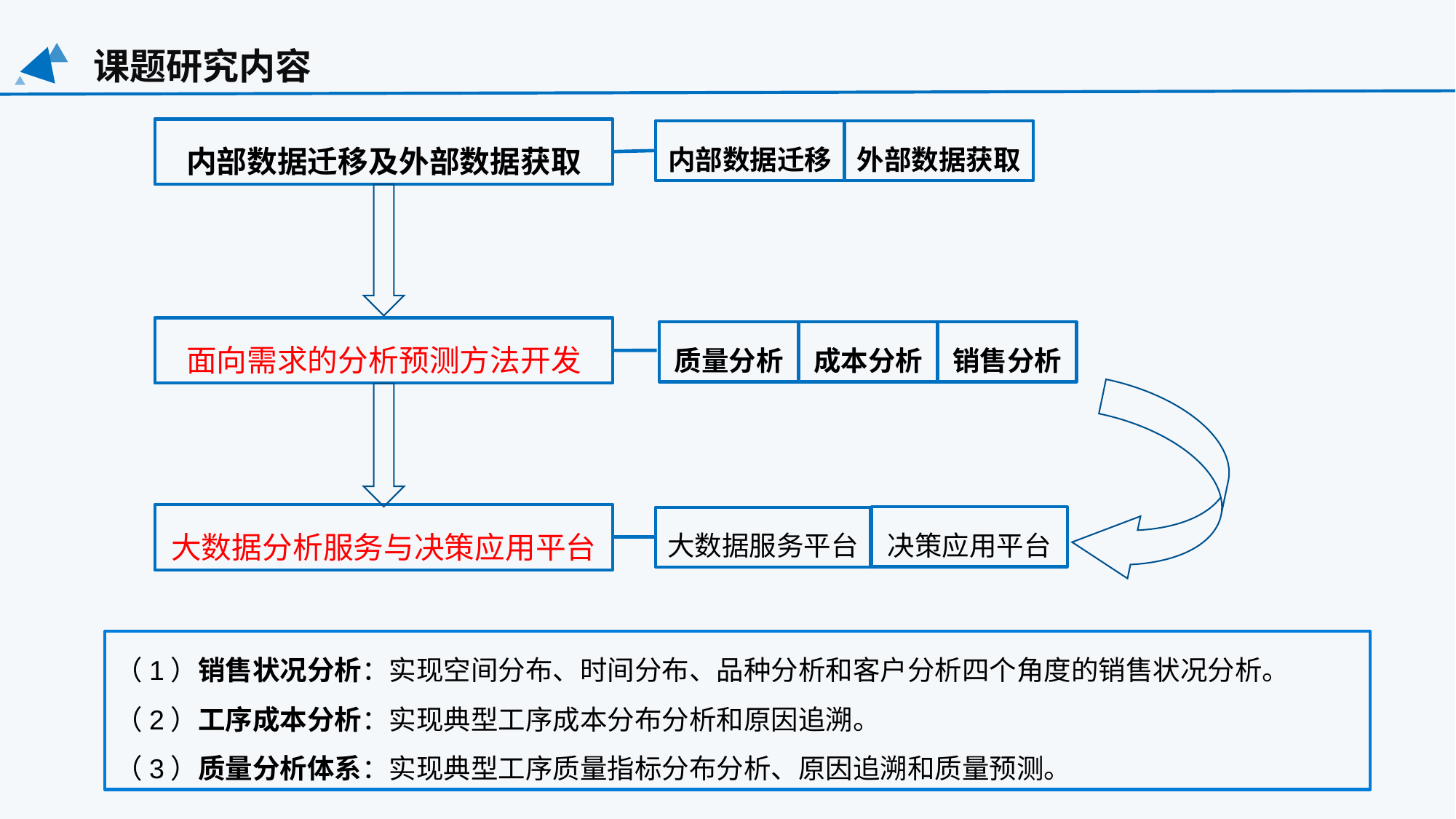

课题研究内容

内部数据迁移及外部数据获取
内部数据迁移
外部数据获取

面向需求的分析预测方法开发
成本分析

决策应用平台
大数据服务平台
大数据分析服务与决策应用平台
质量分析
销售分析
（1）销售状况分析：实现空间分布、时间分布、品种分析和客户分析四个角度的销售状况分析。
（2）工序成本分析：实现典型工序成本分布分析和原因追溯。
（3）质量分析体系：实现典型工序质量指标分布分析、原因追溯和质量预测。